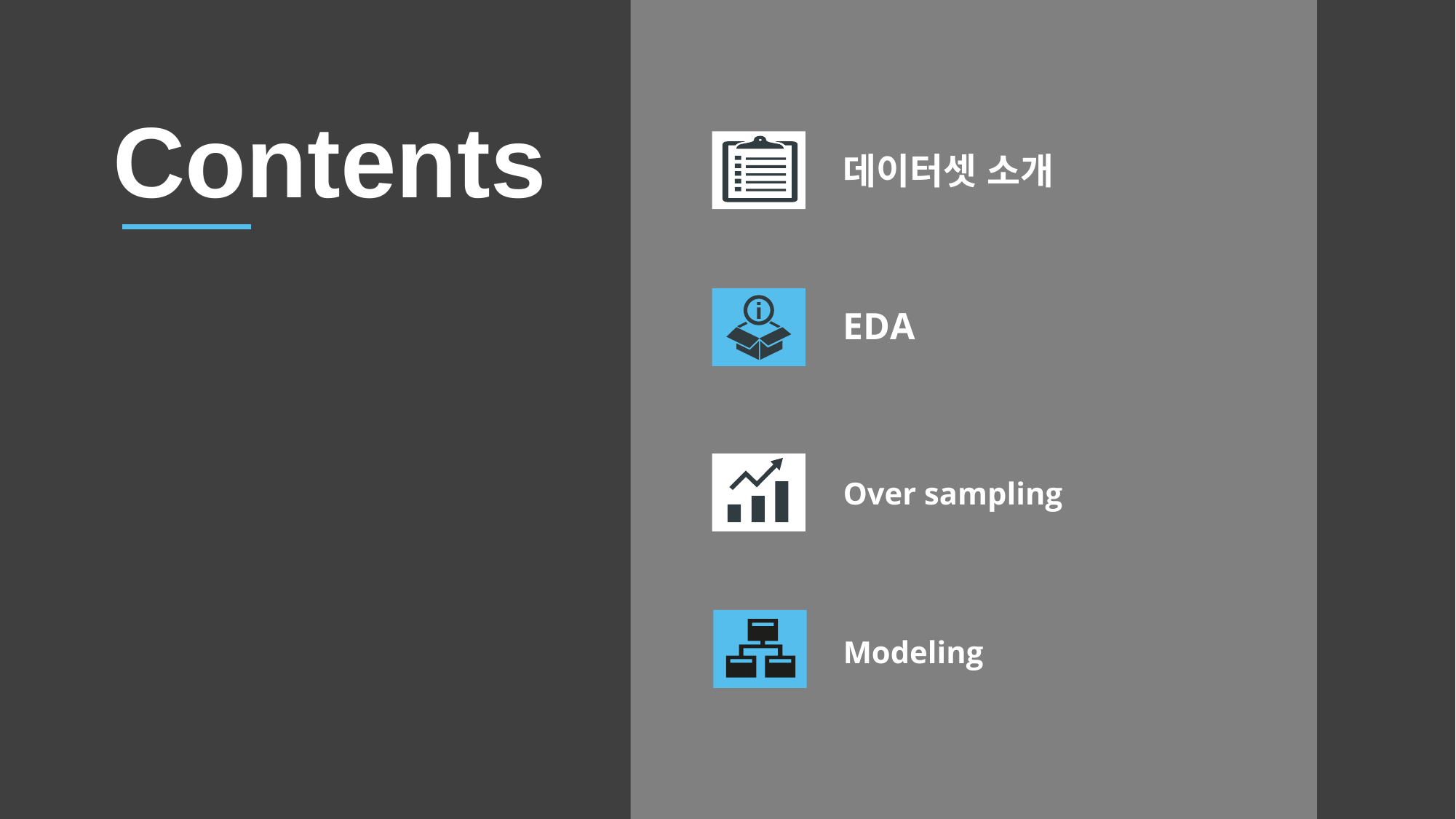

# Contents

데이터셋 소개

EDA

Over sampling

Modeling